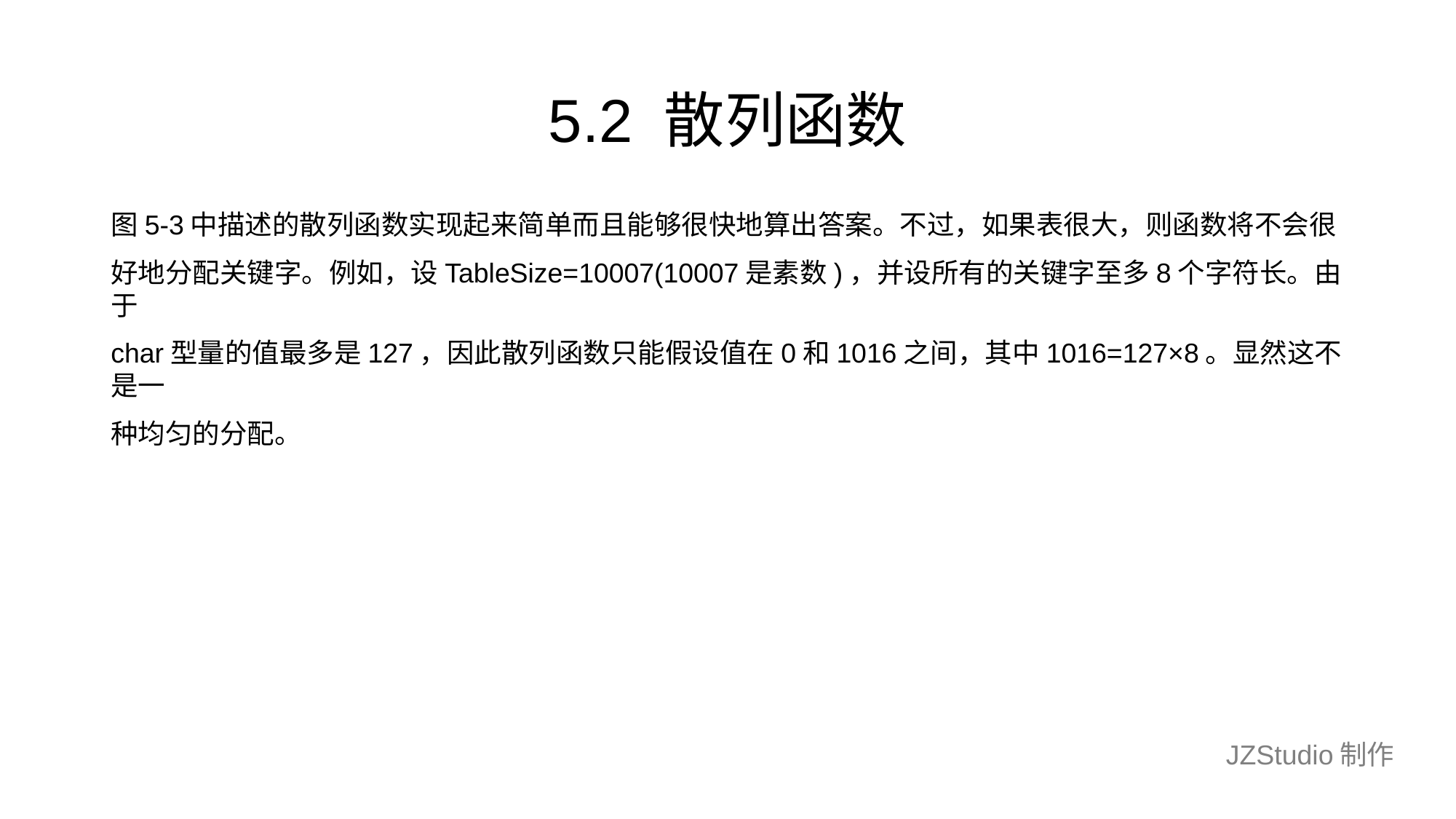

# 5.2 散列函数
图5-3中描述的散列函数实现起来简单而且能够很快地算出答案。不过，如果表很大，则函数将不会很
好地分配关键字。例如，设TableSize=10007(10007是素数)，并设所有的关键字至多8个字符长。由于
char型量的值最多是127，因此散列函数只能假设值在0和1016之间，其中1016=127×8。显然这不是一
种均匀的分配。